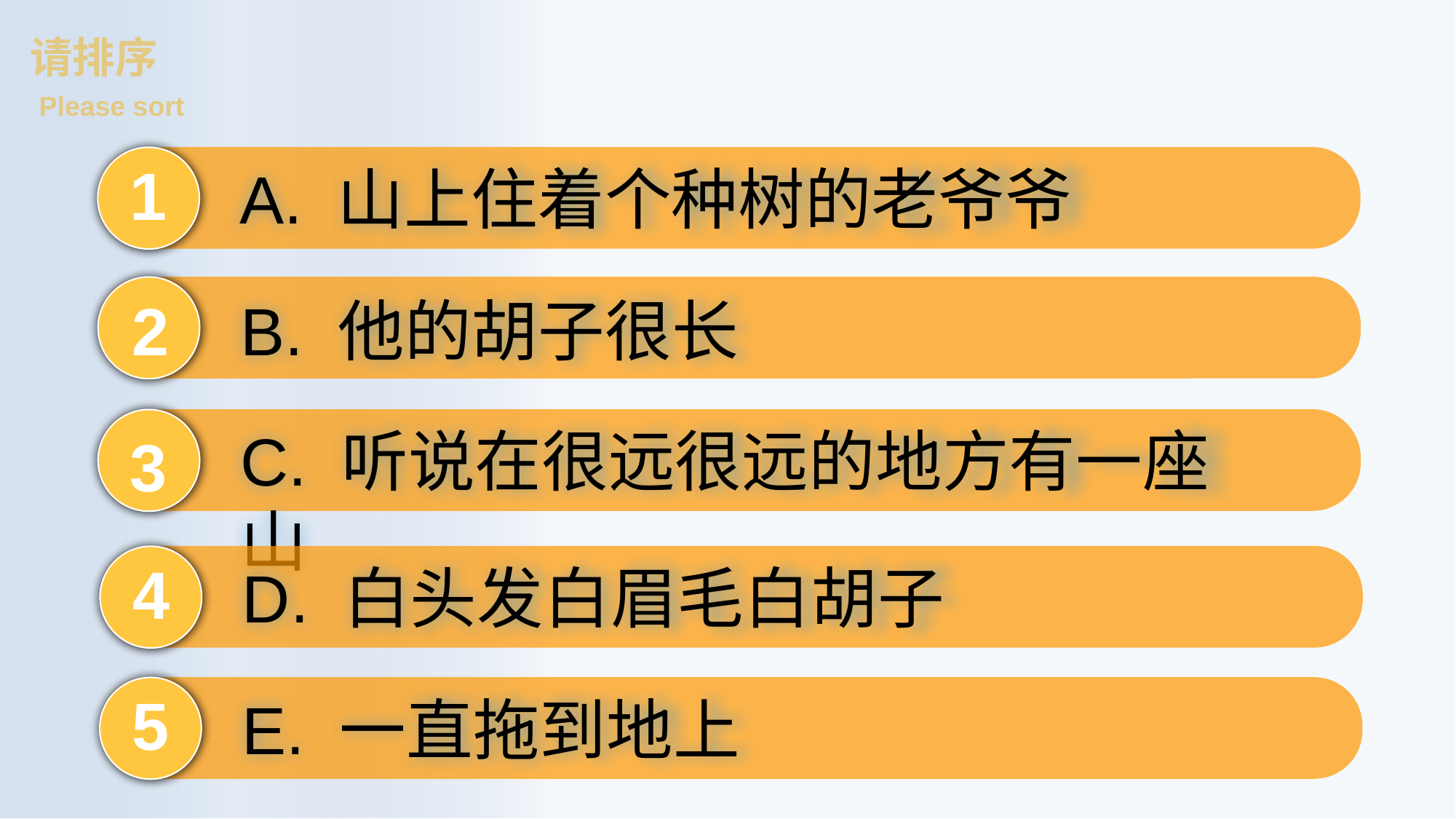

请排序
Please sort

1
A. 山上住着个种树的老爷爷

2
B. 他的胡子很长

C. 听说在很远很远的地方有一座山
3

4
D. 白头发白眉毛白胡子

5
E. 一直拖到地上